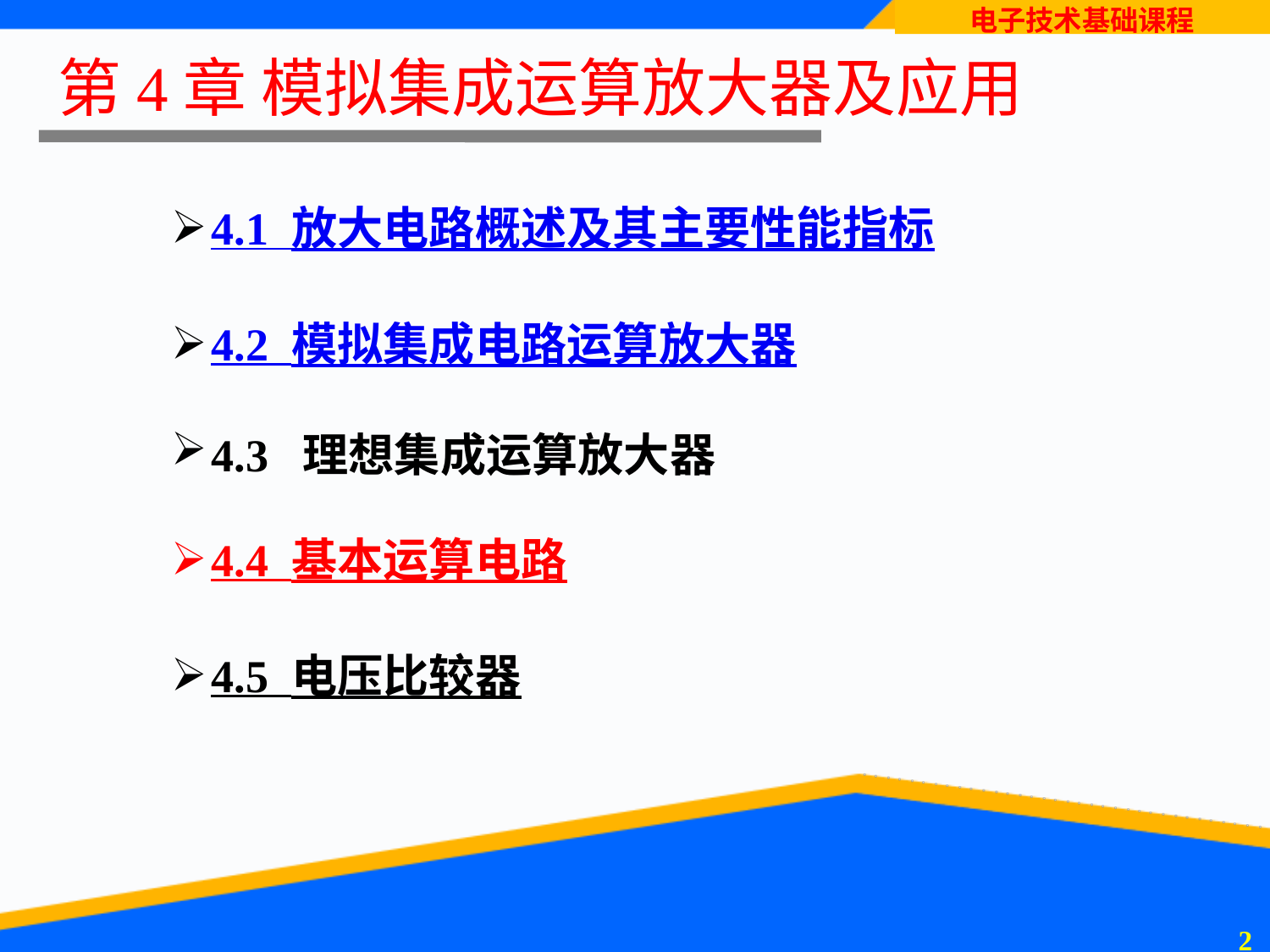

# 第4章 模拟集成运算放大器及应用
4.1  放大电路概述及其主要性能指标
4.2  模拟集成电路运算放大器
4.3  理想集成运算放大器
4.4  基本运算电路
4.5  电压比较器
2